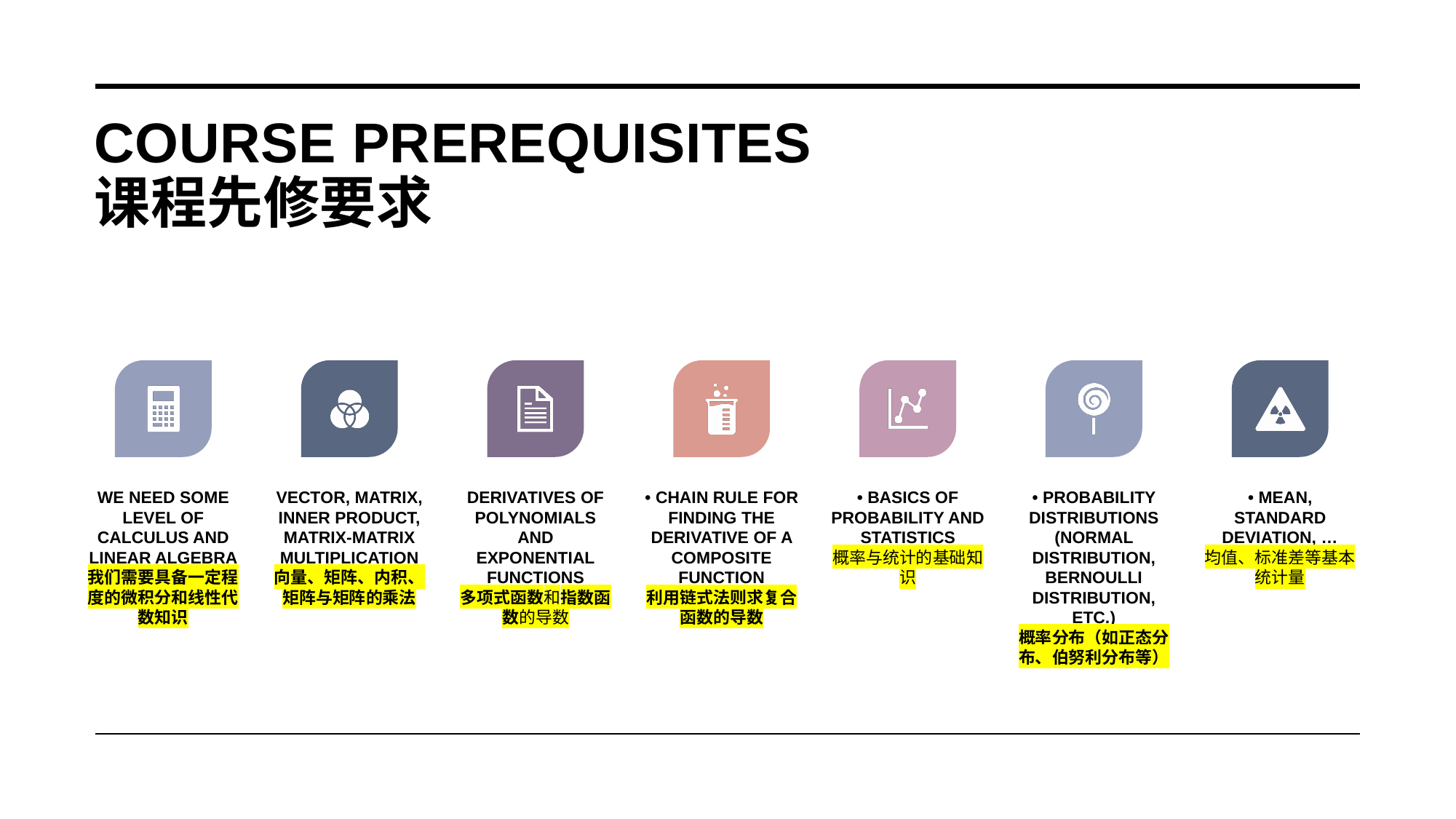

# Course prerequisites 课程先修要求
We need some level of calculus and linear algebra
我们需要具备一定程度的微积分和线性代数知识
Vector, matrix, inner product, matrix-matrix multiplication
向量、矩阵、内积、矩阵与矩阵的乘法
Derivatives of polynomials and exponential functions
多项式函数和指数函数的导数
• Chain rule for finding the derivative of a composite function
利用链式法则求复合函数的导数
• Basics of probability and statistics
概率与统计的基础知识
• Probability distributions (normal distribution, Bernoulli distribution, etc.)
概率分布（如正态分布、伯努利分布等）
• Mean, standard deviation, …
均值、标准差等基本统计量